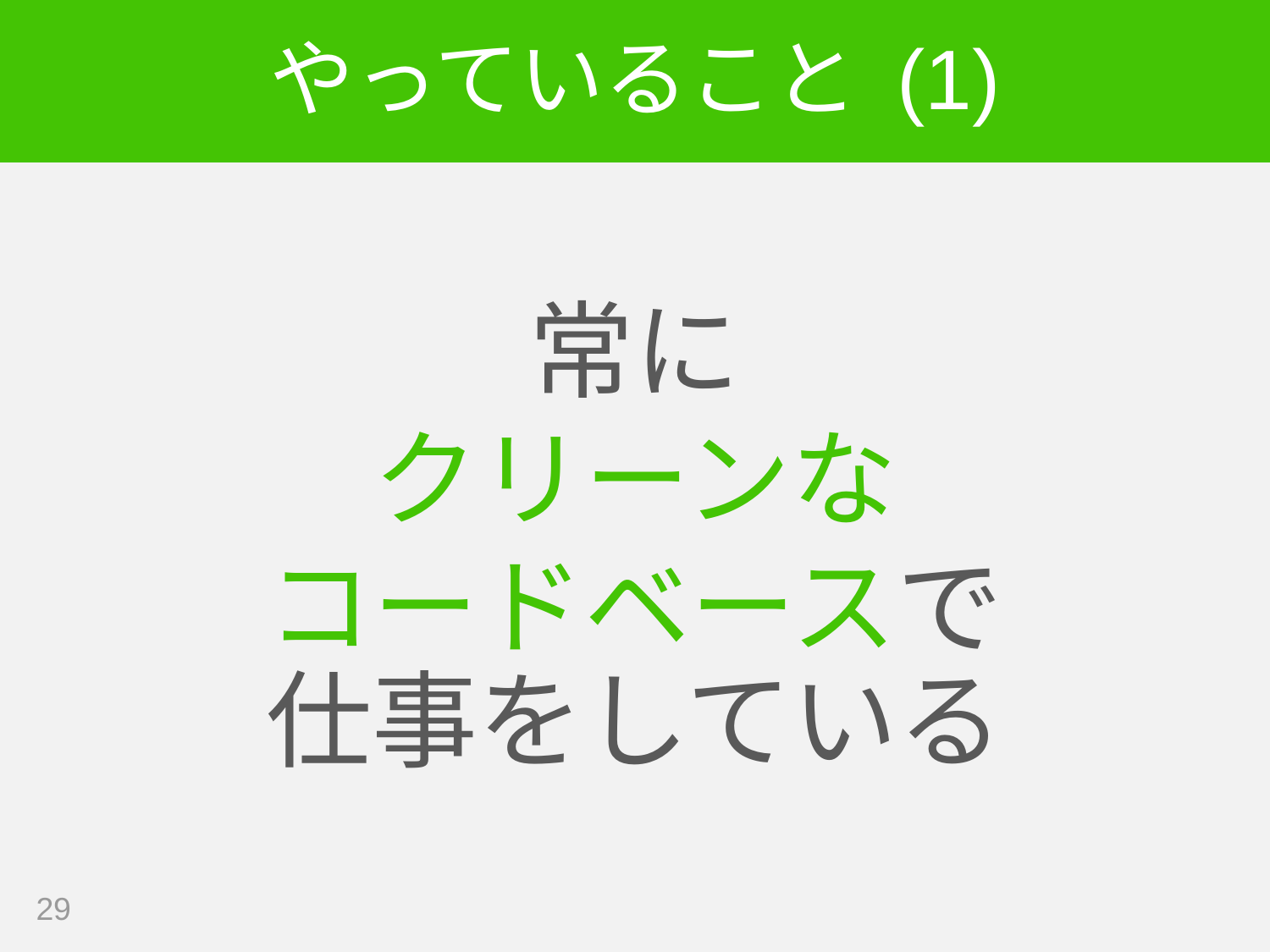

# やっていること (1)
常に
クリーンな
コードベースで
仕事をしている
29